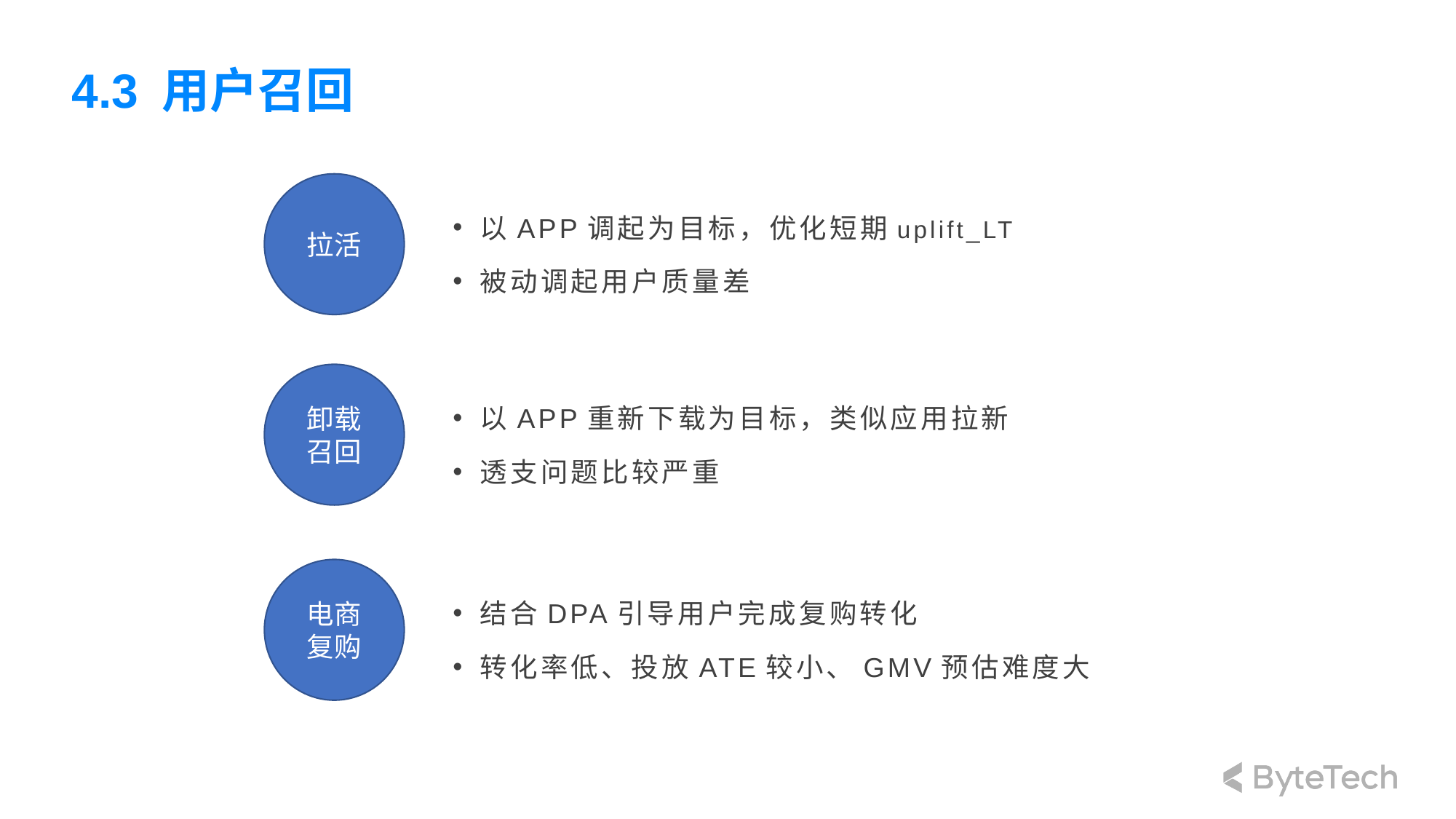

# 4.3 用户召回
拉活
以APP调起为目标，优化短期uplift_LT
被动调起用户质量差

卸载召回
以APP重新下载为目标，类似应用拉新
透支问题比较严重
电商复购
结合DPA引导用户完成复购转化
转化率低、投放ATE较小、GMV预估难度大